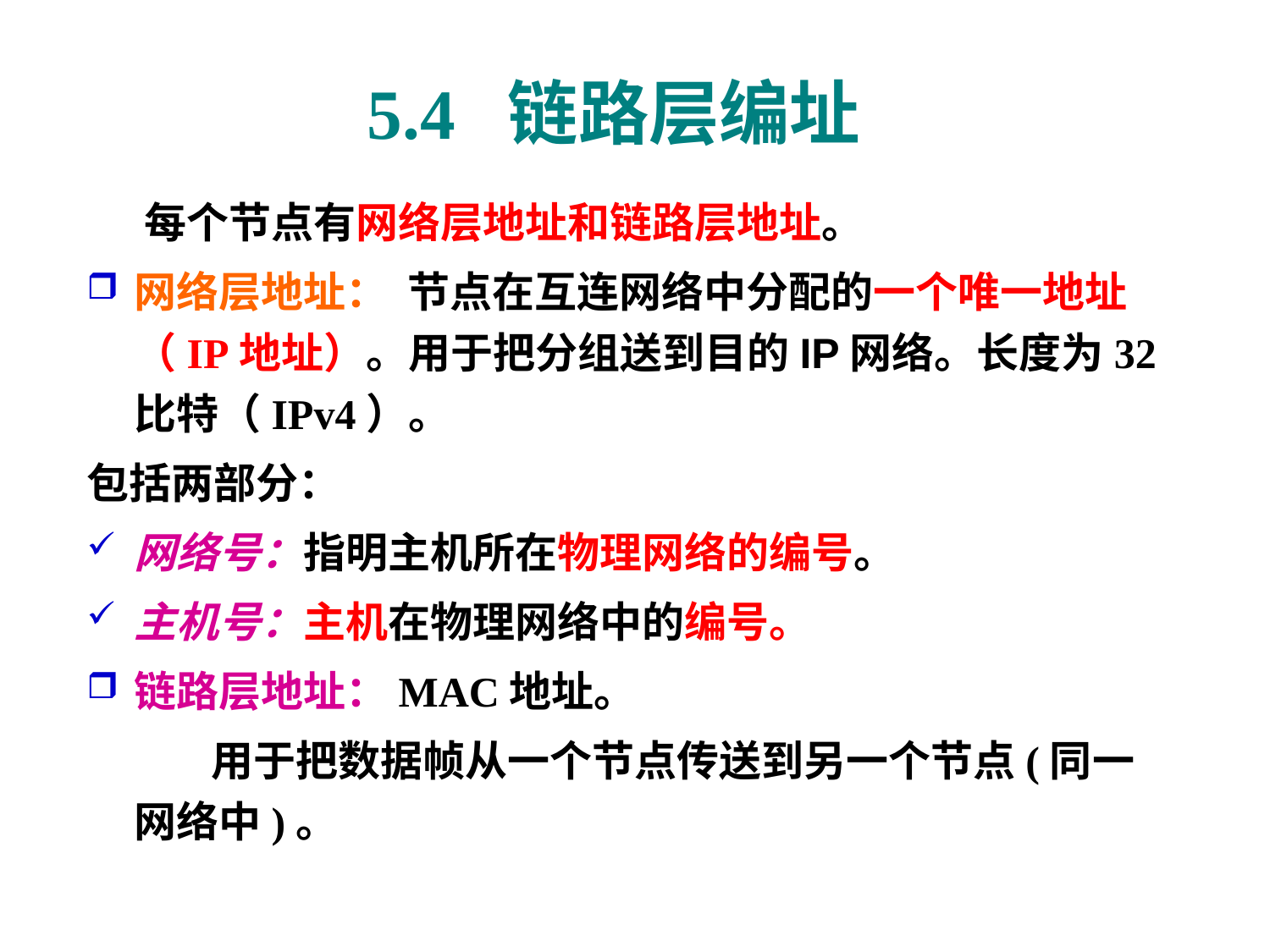

# 5.4  链路层编址
     每个节点有网络层地址和链路层地址。
网络层地址：  节点在互连网络中分配的一个唯一地址（IP地址）。用于把分组送到目的IP网络。长度为32比特（IPv4）。
包括两部分：
网络号：指明主机所在物理网络的编号。
主机号：主机在物理网络中的编号。
链路层地址：MAC地址。
            用于把数据帧从一个节点传送到另一个节点(同一网络中)。

86